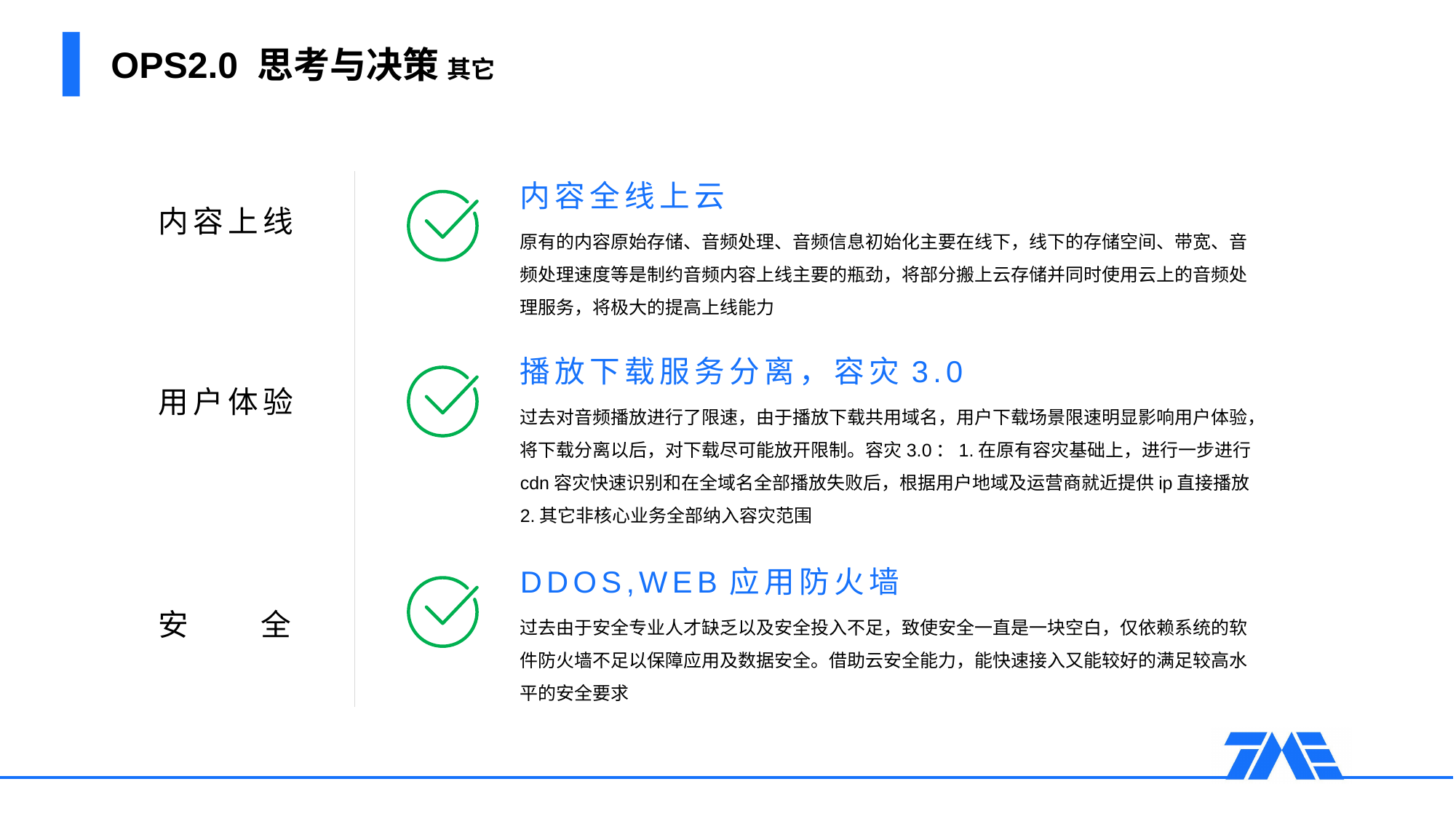

# OPS2.0 思考与决策 其它
内容全线上云

内容上线
原有的内容原始存储、音频处理、音频信息初始化主要在线下，线下的存储空间、带宽、音频处理速度等是制约音频内容上线主要的瓶劲，将部分搬上云存储并同时使用云上的音频处理服务，将极大的提高上线能力
播放下载服务分离，容灾3.0

用户体验
过去对音频播放进行了限速，由于播放下载共用域名，用户下载场景限速明显影响用户体验，将下载分离以后，对下载尽可能放开限制。容灾3.0：1.在原有容灾基础上，进行一步进行cdn容灾快速识别和在全域名全部播放失败后，根据用户地域及运营商就近提供ip直接播放 2.其它非核心业务全部纳入容灾范围
DDOS,WEB应用防火墙

安      全
过去由于安全专业人才缺乏以及安全投入不足，致使安全一直是一块空白，仅依赖系统的软件防火墙不足以保障应用及数据安全。借助云安全能力，能快速接入又能较好的满足较高水平的安全要求